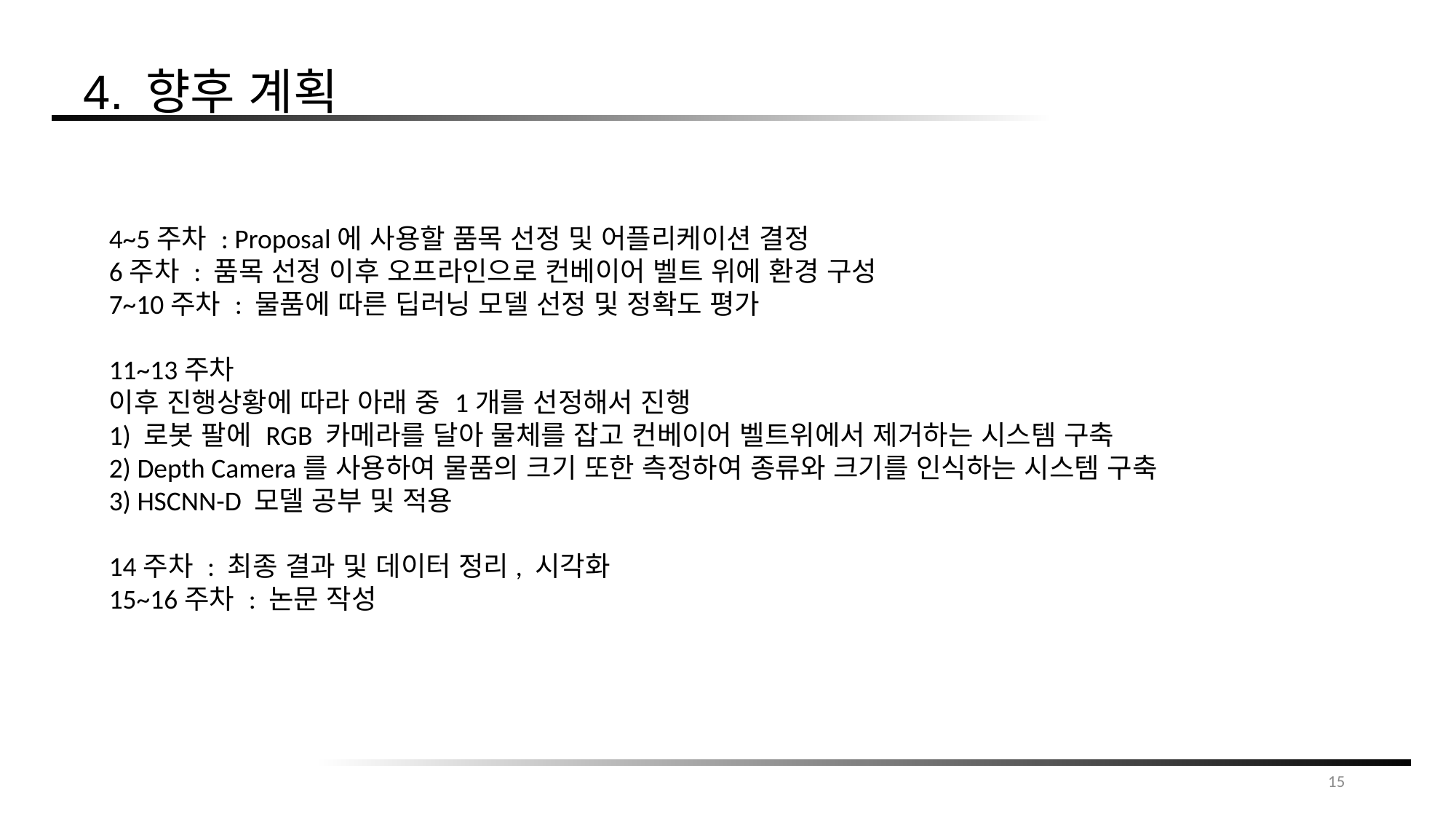

4. 향후 계획
4~5주차 : Proposal에 사용할 품목 선정 및 어플리케이션 결정
6주차 : 품목 선정 이후 오프라인으로 컨베이어 벨트 위에 환경 구성
7~10주차 : 물품에 따른 딥러닝 모델 선정 및 정확도 평가
11~13주차
이후 진행상황에 따라 아래 중 1개를 선정해서 진행
1) 로봇 팔에 RGB 카메라를 달아 물체를 잡고 컨베이어 벨트위에서 제거하는 시스템 구축
2) Depth Camera를 사용하여 물품의 크기 또한 측정하여 종류와 크기를 인식하는 시스템 구축
3) HSCNN-D 모델 공부 및 적용

14주차 : 최종 결과 및 데이터 정리, 시각화
15~16주차 : 논문 작성
15